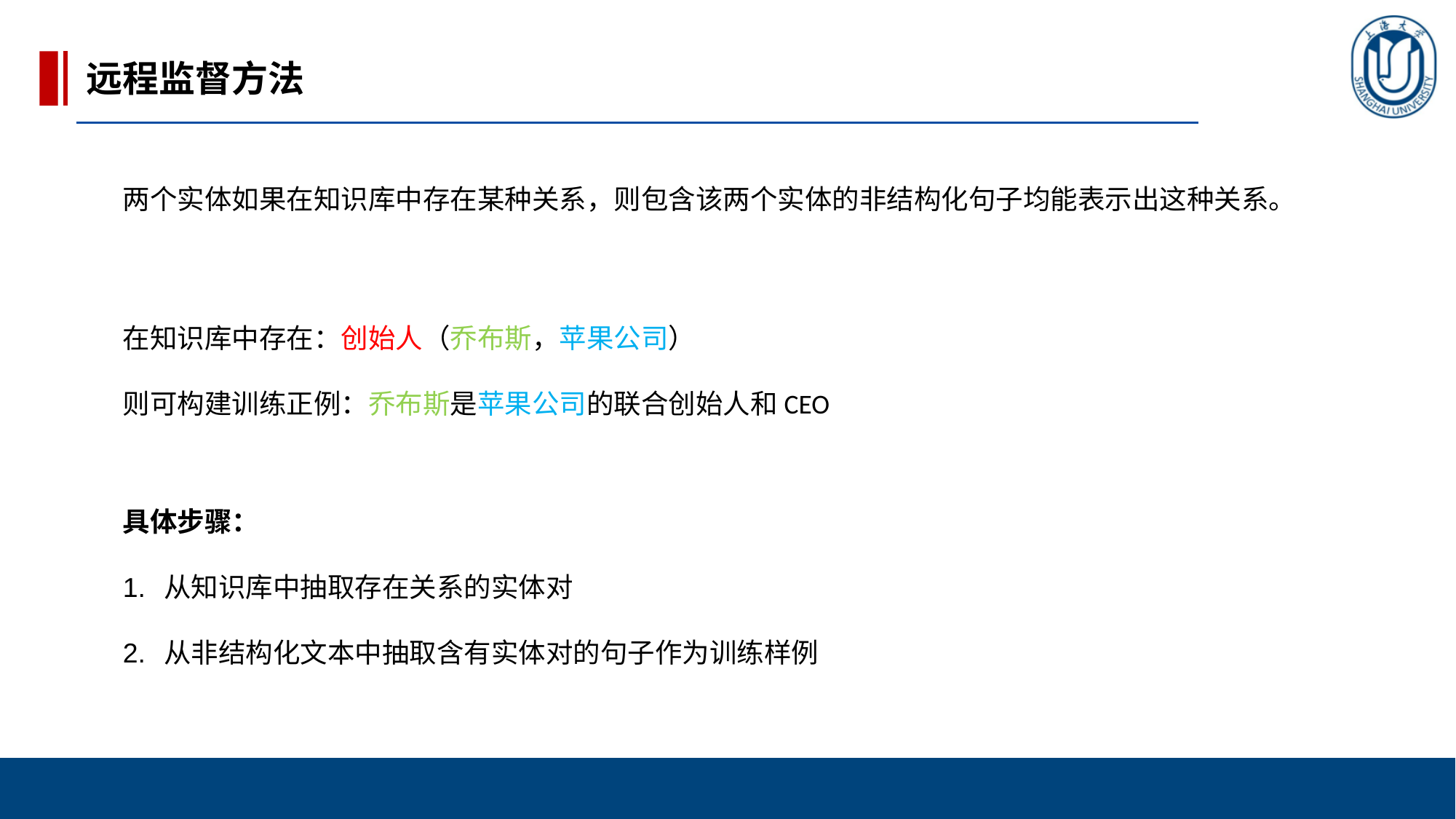

远程监督方法
两个实体如果在知识库中存在某种关系，则包含该两个实体的非结构化句子均能表示出这种关系。
在知识库中存在：创始人（乔布斯，苹果公司）
则可构建训练正例：乔布斯是苹果公司的联合创始人和CEO
具体步骤：
从知识库中抽取存在关系的实体对
从非结构化文本中抽取含有实体对的句子作为训练样例
56